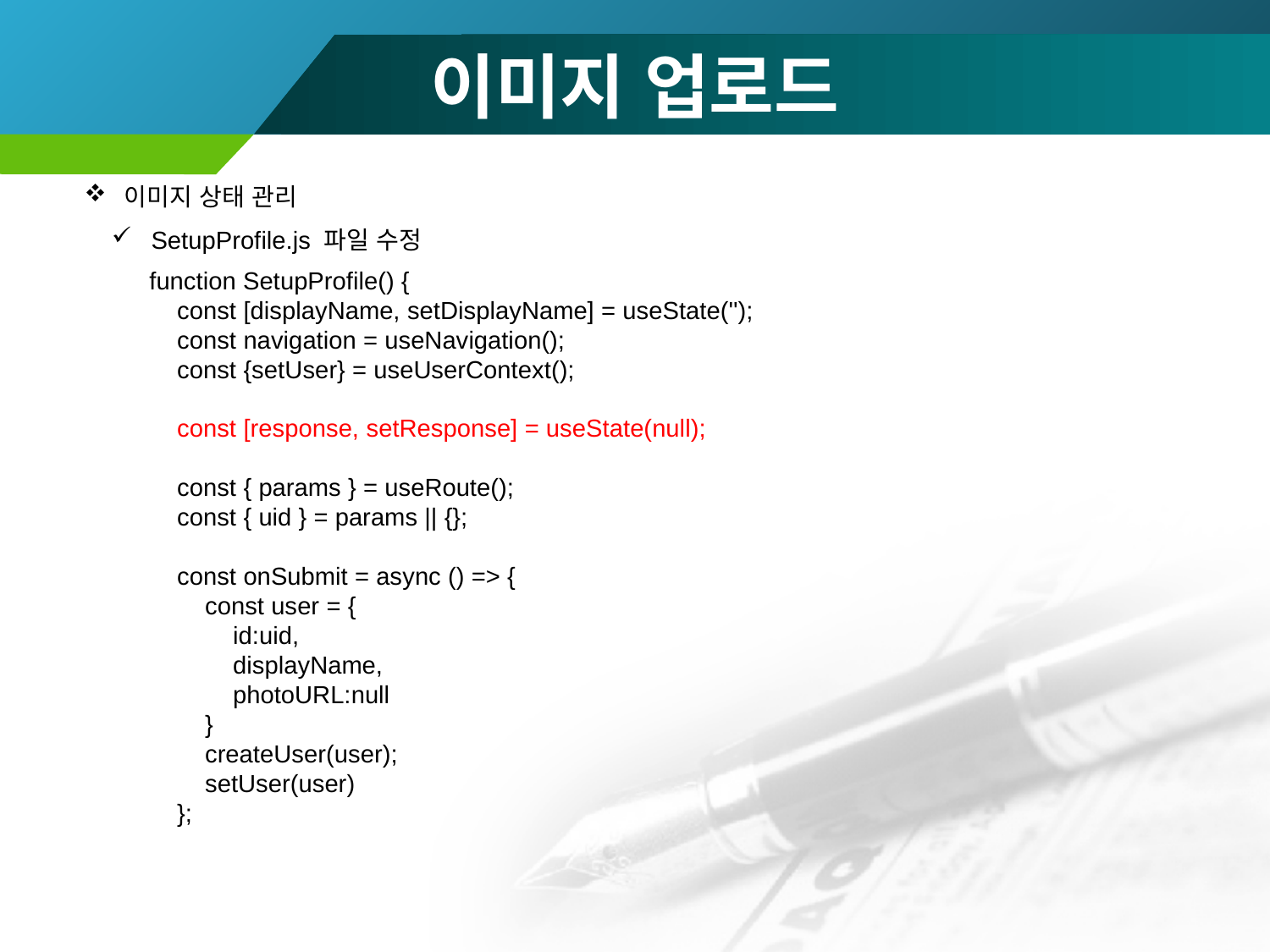

# 이미지 업로드
이미지 상태 관리
SetupProfile.js 파일 수정
function SetupProfile() {
    const [displayName, setDisplayName] = useState('');
    const navigation = useNavigation();
    const {setUser} = useUserContext();

    const [response, setResponse] = useState(null);

    const { params } = useRoute();
    const { uid } = params || {};

    const onSubmit = async () => {
        const user = {
            id:uid,
            displayName,
            photoURL:null
        }
        createUser(user);
        setUser(user)
    };